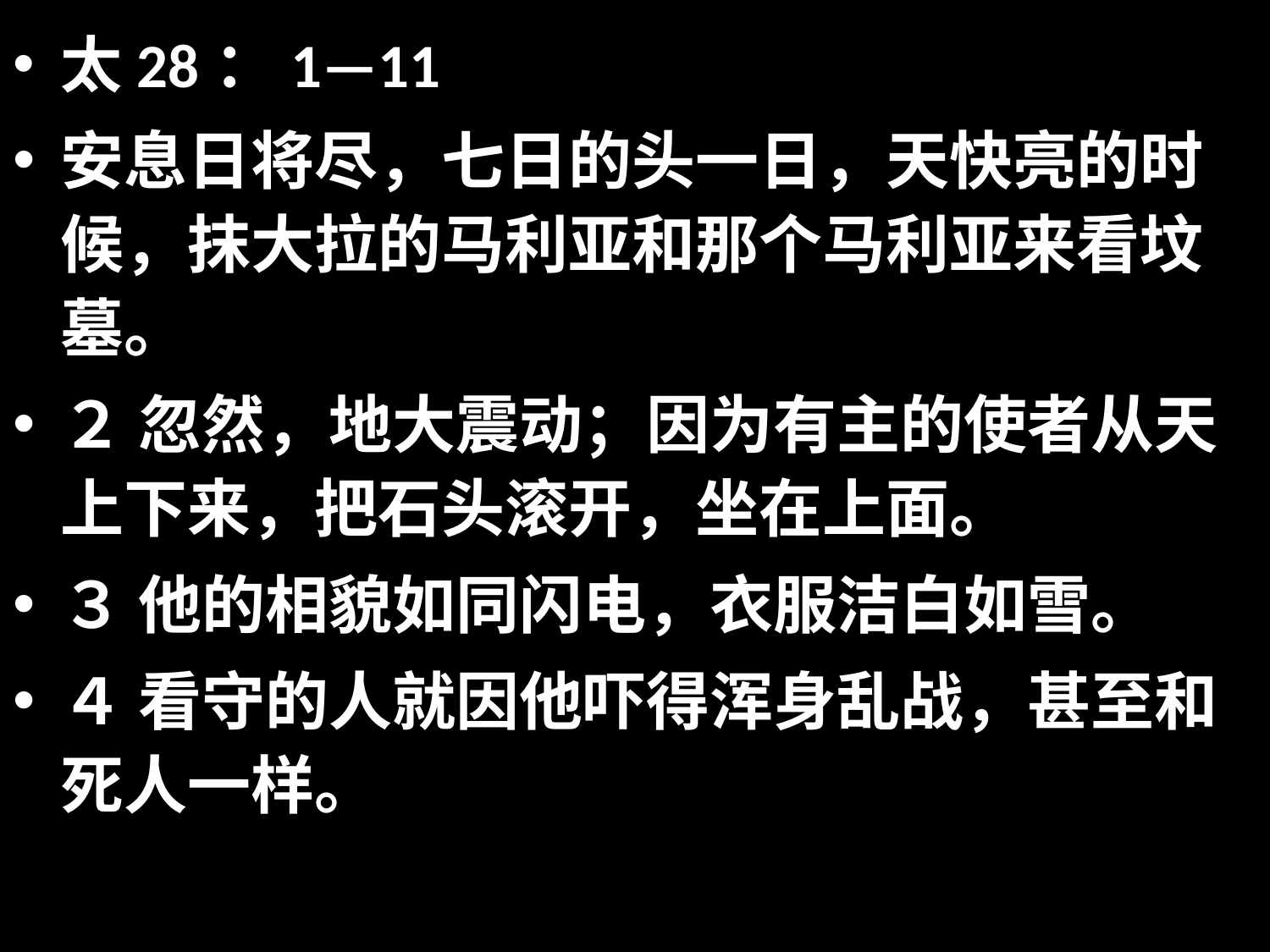

太28：1—11
安息日将尽，七日的头一日，天快亮的时候，抹大拉的马利亚和那个马利亚来看坟墓。
２ 忽然，地大震动；因为有主的使者从天上下来，把石头滚开，坐在上面。
３ 他的相貌如同闪电，衣服洁白如雪。
４ 看守的人就因他吓得浑身乱战，甚至和死人一样。